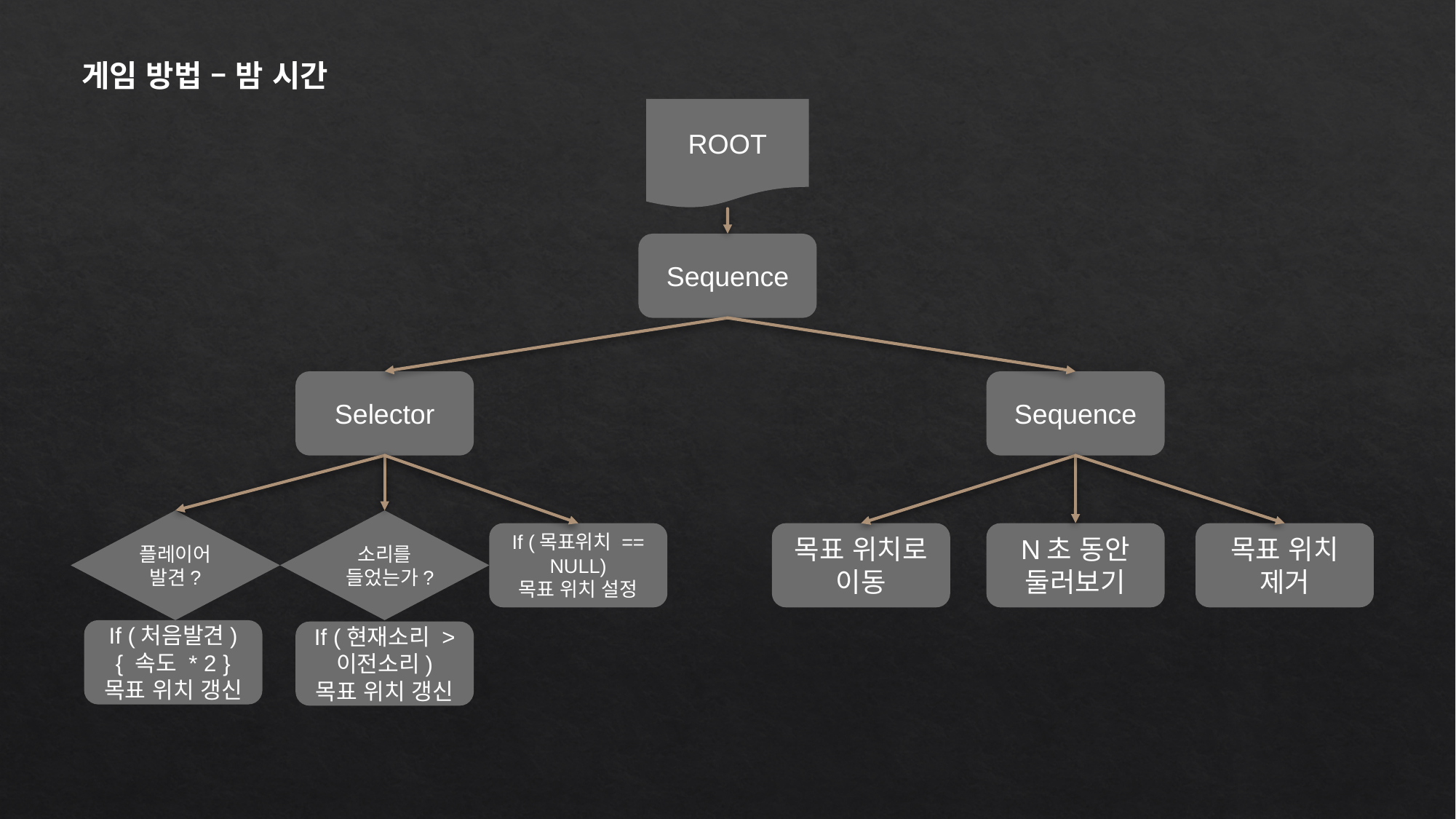

게임 방법 – 밤 시간
ROOT
Sequence
Selector
Sequence
플레이어 발견?
소리를 들었는가?
목표 위치로 이동
목표 위치 제거
N초 동안 둘러보기
If (목표위치 == NULL)
목표 위치 설정
If (처음발견)
{ 속도 * 2 }
목표 위치 갱신
If (현재소리 > 이전소리)
목표 위치 갱신